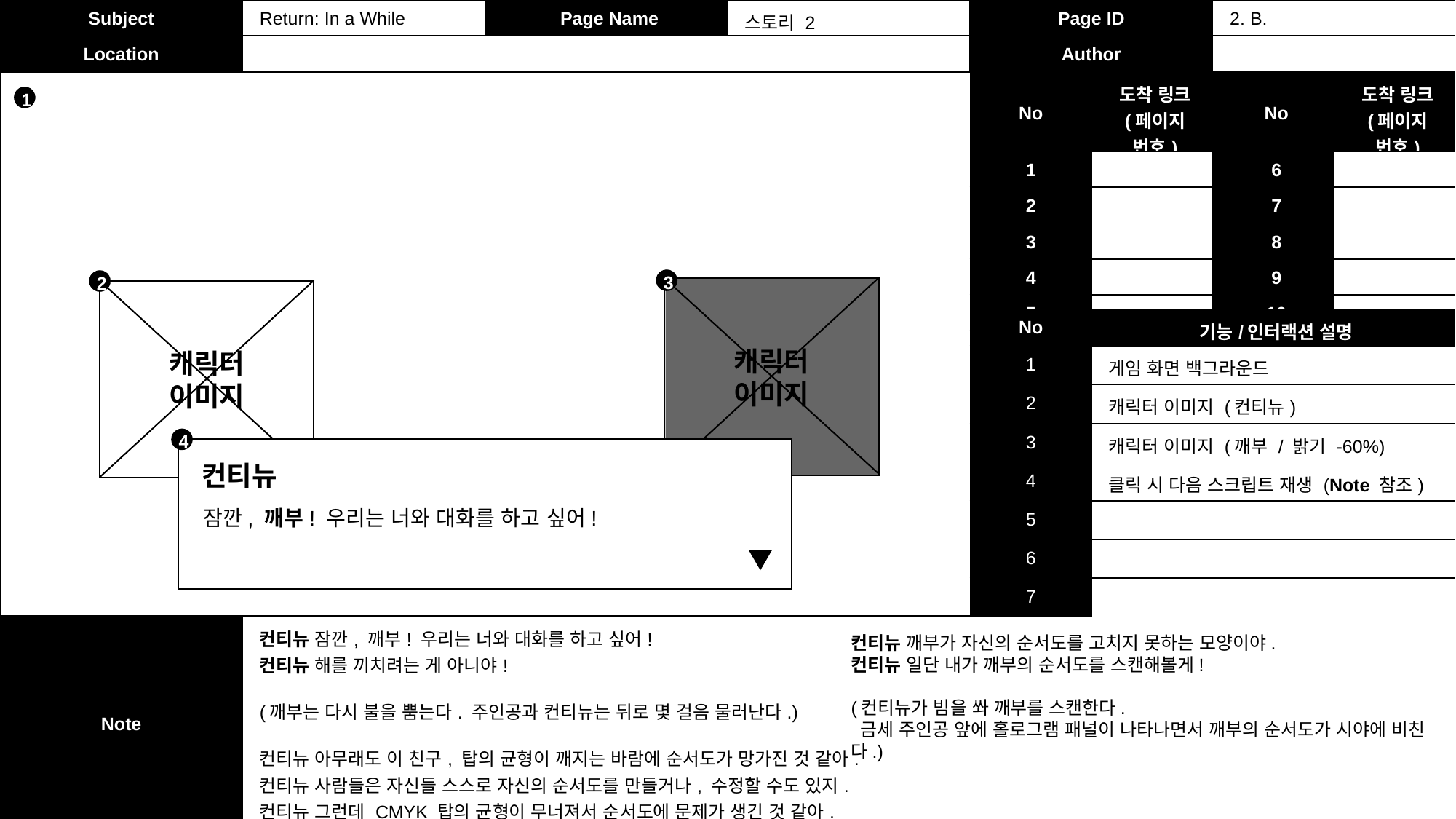

| Subject | Return: In a While | Page Name | 스토리 2 | Page ID | 2. B. |
| --- | --- | --- | --- | --- | --- |
| Location |  |  |  | Author |  |
| No | 도착 링크 (페이지 번호) | No | 도착 링크 (페이지 번호) |
| --- | --- | --- | --- |
| 1 |  | 6 |  |
| 2 |  | 7 |  |
| 3 |  | 8 |  |
| 4 |  | 9 |  |
| 5 |  | 10 |  |
1
3
2

캐릭터
이미지

캐릭터
이미지
| No | 기능/인터랙션 설명 |
| --- | --- |
| 1 | 게임 화면 백그라운드 |
| 2 | 캐릭터 이미지 (컨티뉴) |
| 3 | 캐릭터 이미지 (깨부 / 밝기 -60%) |
| 4 | 클릭 시 다음 스크립트 재생 (Note 참조) |
| 5 |  |
| 6 |  |
| 7 |  |
4

컨티뉴
잠깐, 깨부! 우리는 너와 대화를 하고 싶어!

| Note | 컨티뉴 잠깐, 깨부! 우리는 너와 대화를 하고 싶어! 컨티뉴 해를 끼치려는 게 아니야! (깨부는 다시 불을 뿜는다. 주인공과 컨티뉴는 뒤로 몇 걸음 물러난다.) 컨티뉴 아무래도 이 친구, 탑의 균형이 깨지는 바람에 순서도가 망가진 것 같아. 컨티뉴 사람들은 자신들 스스로 자신의 순서도를 만들거나, 수정할 수도 있지. 컨티뉴 그런데 CMYK 탑의 균형이 무너져서 순서도에 문제가 생긴 것 같아. |
| --- | --- |
컨티뉴 깨부가 자신의 순서도를 고치지 못하는 모양이야.
컨티뉴 일단 내가 깨부의 순서도를 스캔해볼게!

(컨티뉴가 빔을 쏴 깨부를 스캔한다.
 금세 주인공 앞에 홀로그램 패널이 나타나면서 깨부의 순서도가 시야에 비친다.)